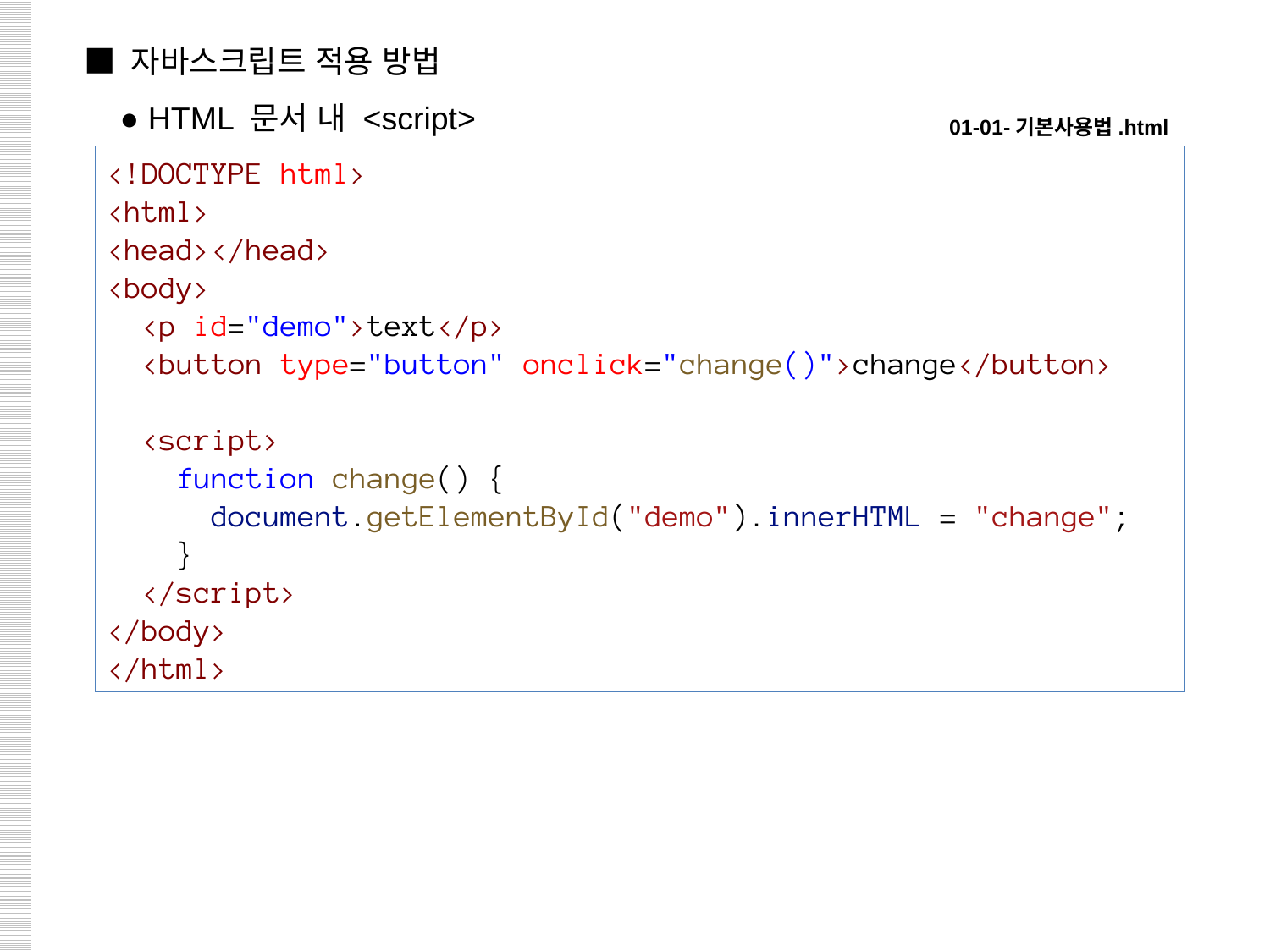

■ 자바스크립트 적용 방법
    ● HTML 문서 내 <script>
01-01-기본사용법.html
<!DOCTYPE html>
<html>
<head></head>
<body>
  <p id="demo">text</p>
  <button type="button" onclick="change()">change</button>
  <script>
    function change() {
      document.getElementById("demo").innerHTML = "change";
    }
  </script>
</body>
</html>